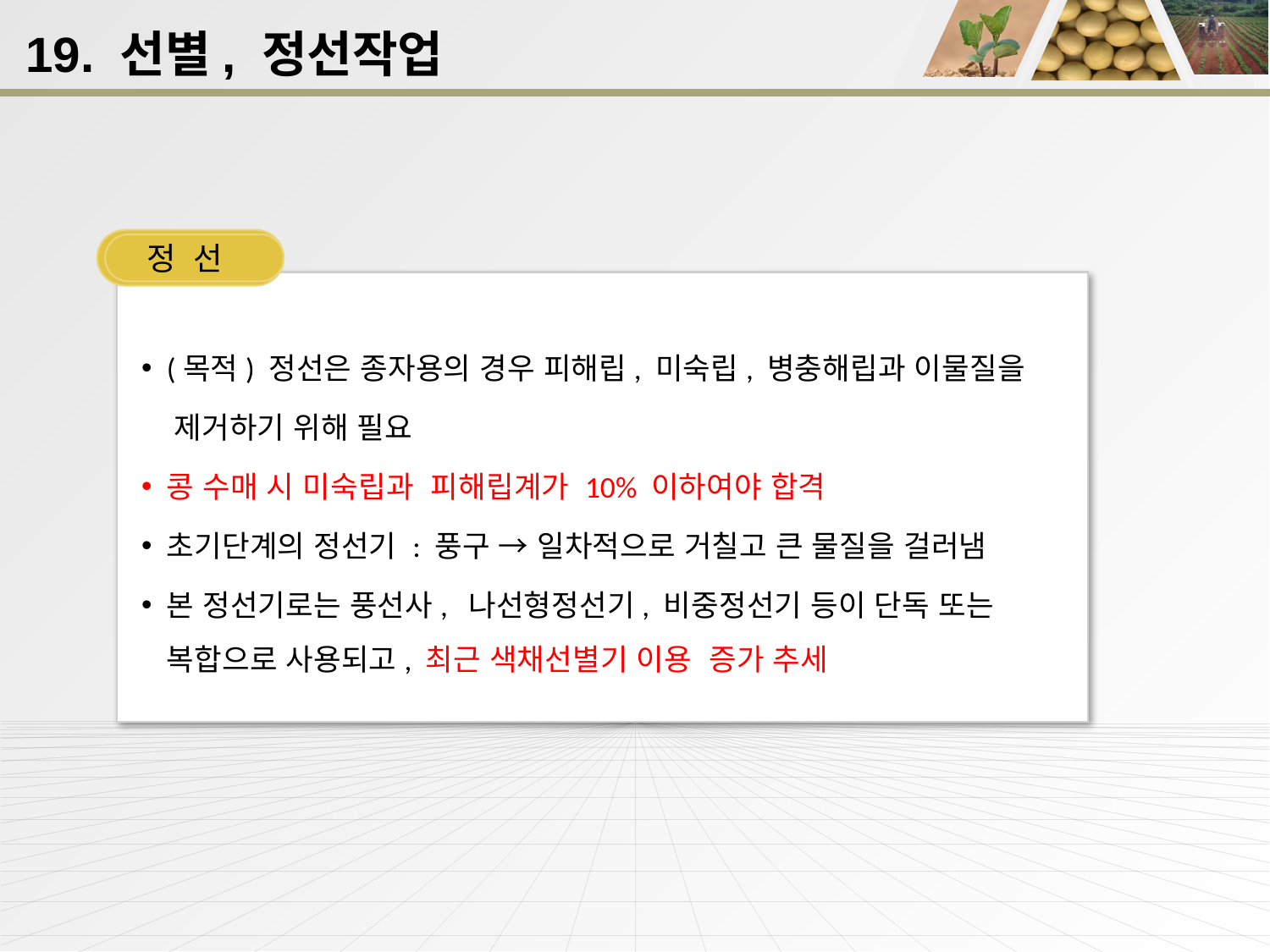

19. 선별, 정선작업

정  선
(목적) 정선은 종자용의 경우 피해립, 미숙립, 병충해립과 이물질을
   제거하기 위해 필요
콩 수매 시 미숙립과  피해립계가 10% 이하여야 합격
초기단계의 정선기 : 풍구 → 일차적으로 거칠고 큰 물질을 걸러냄
본 정선기로는 풍선사,  나선형정선기, 비중정선기 등이 단독 또는 복합으로 사용되고, 최근 색채선별기 이용  증가 추세